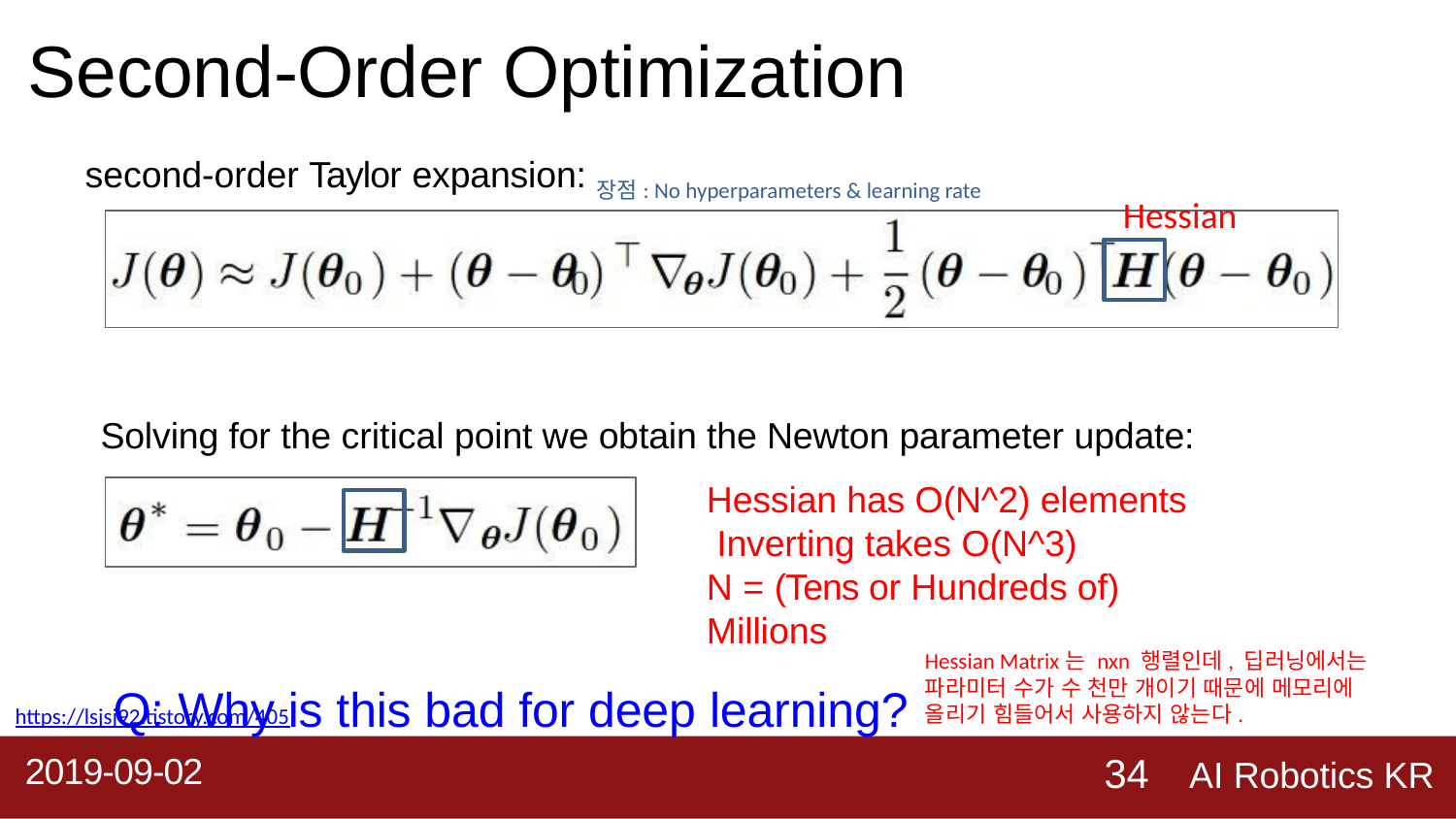

# Second-Order Optimization
second-order Taylor expansion:
장점: No hyperparameters & learning rate
Hessian

Solving for the critical point we obtain the Newton parameter update:
Hessian has O(N^2) elements  Inverting takes O(N^3)
N = (Tens or Hundreds of) Millions
Q: Why is this bad for deep learning?

Hessian Matrix는 nxn 행렬인데, 딥러닝에서는 파라미터 수가 수 천만 개이기 때문에 메모리에 올리기 힘들어서 사용하지 않는다.
https://lsjsj92.tistory.com/405
AI Robotics KR
2019-09-02
34